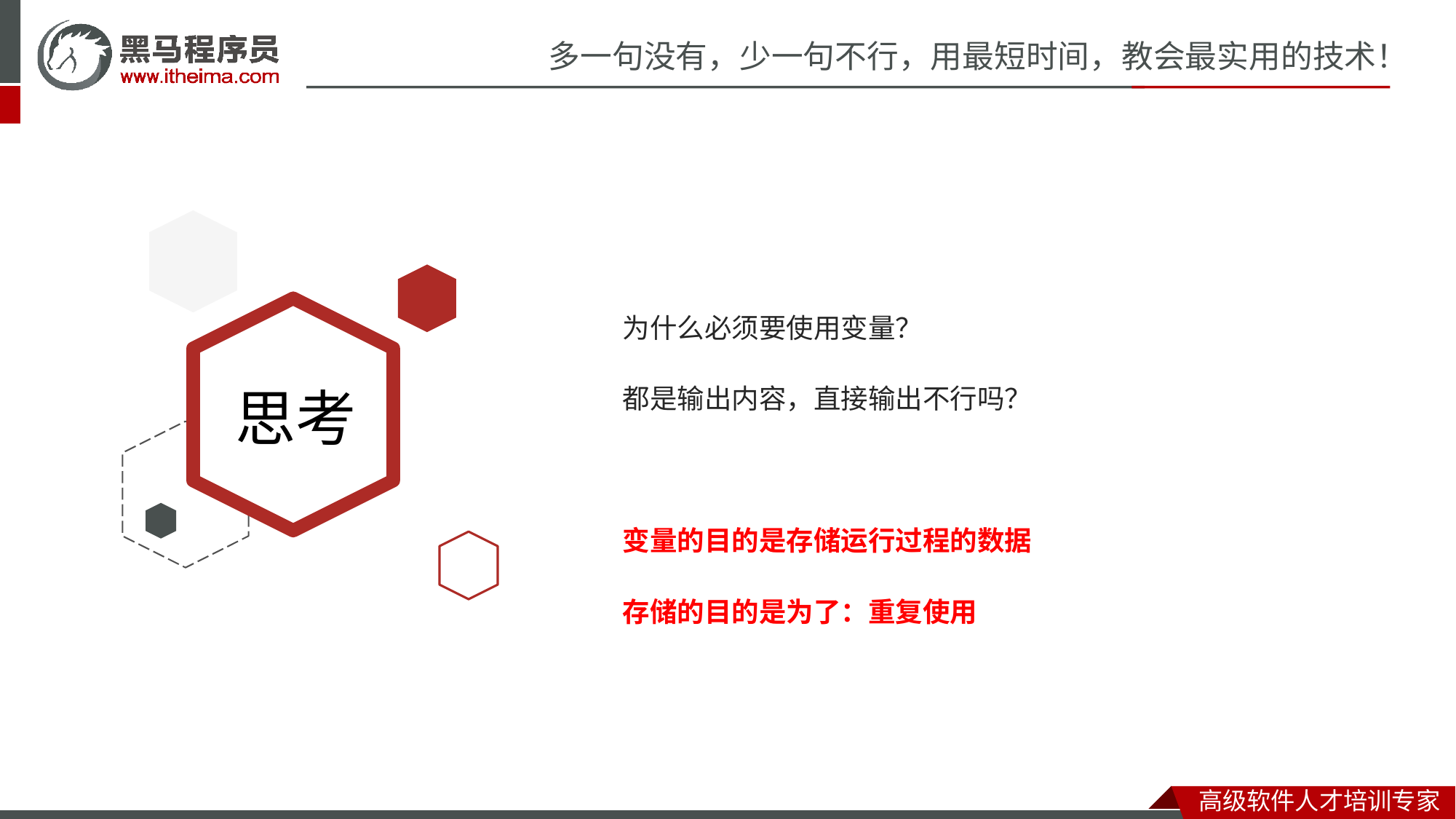

为什么必须要使用变量？
都是输出内容，直接输出不行吗？

变量的目的是存储运行过程的数据
存储的目的是为了：重复使用